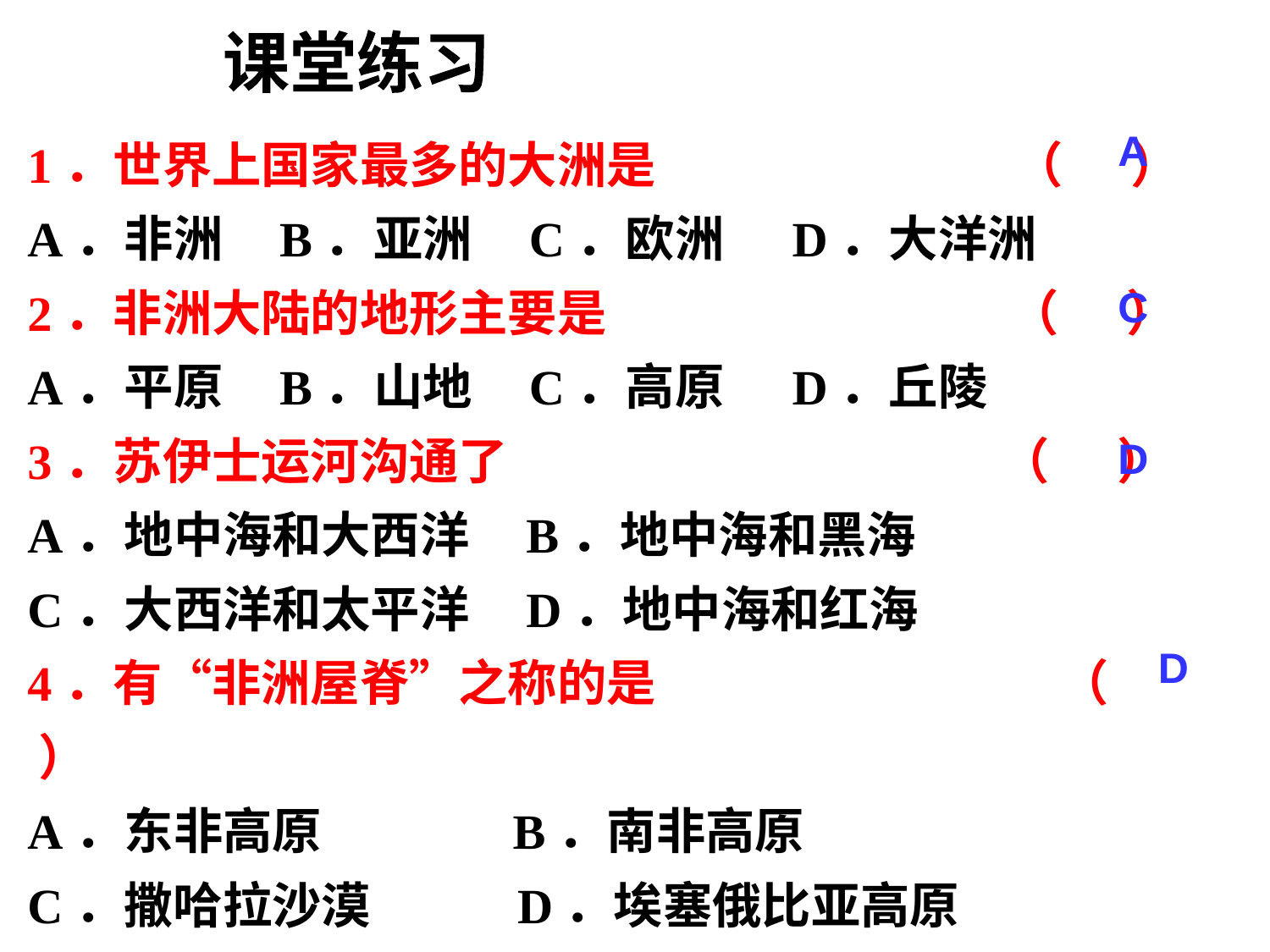

课堂练习

1．世界上国家最多的大洲是                                （      ）
A．非洲    B．亚洲    C．欧洲     D．大洋洲
2．非洲大陆的地形主要是                                    （      ）
A．平原    B．山地    C．高原     D．丘陵
3．苏伊士运河沟通了                                            （      ）
A．地中海和大西洋    B．地中海和黑海
C．大西洋和太平洋    D．地中海和红海
4．有“非洲屋脊”之称的是                                    （      ）
A．东非高原                B．南非高原
C．撒哈拉沙漠            D．埃塞俄比亚高原
A
C
D
D